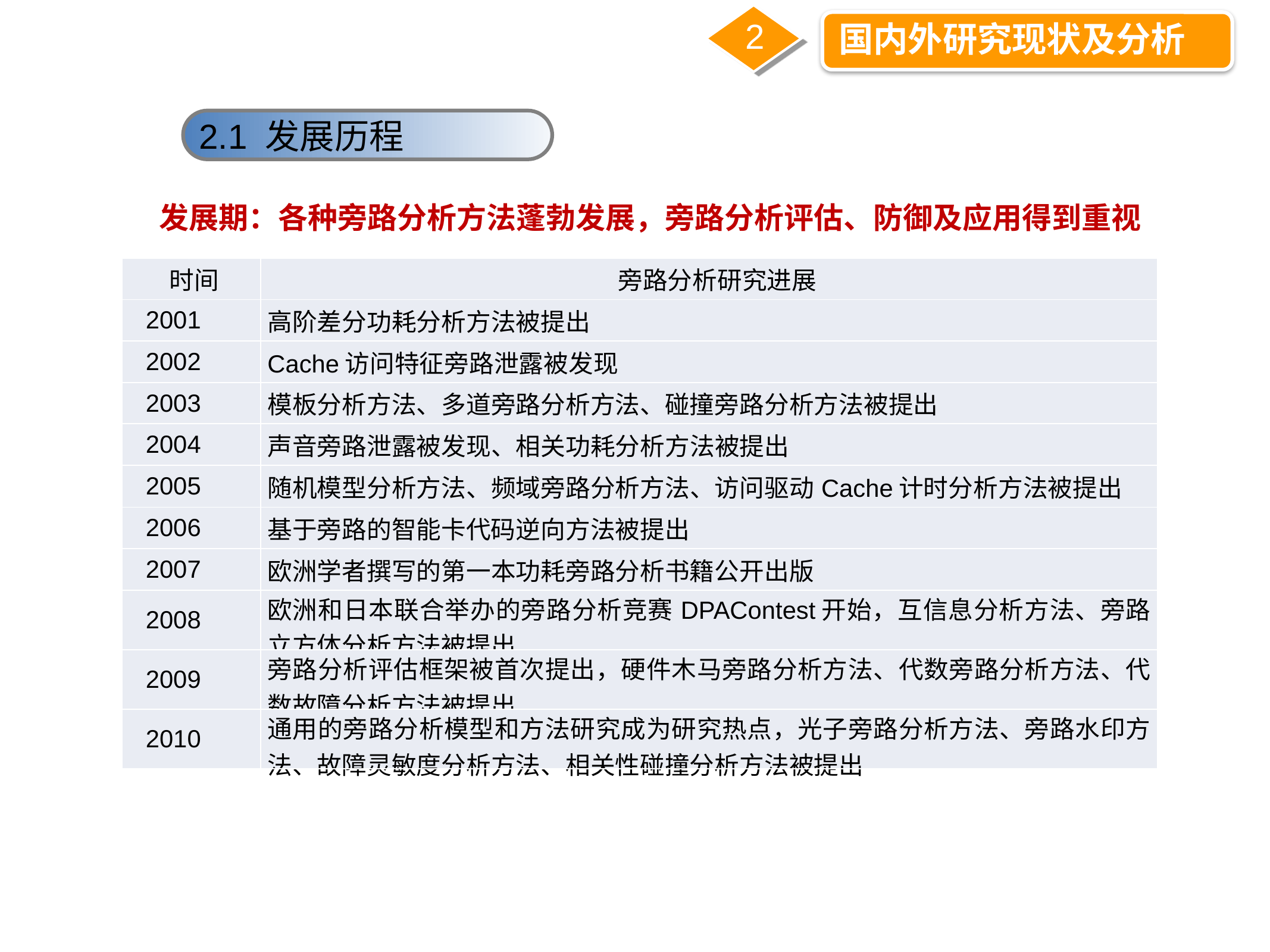

2

国内外研究现状及分析
2.1 发展历程
发展期：各种旁路分析方法蓬勃发展，旁路分析评估、防御及应用得到重视
| 时间 | 旁路分析研究进展 |
| --- | --- |
| 2001 | 高阶差分功耗分析方法被提出 |
| 2002 | Cache访问特征旁路泄露被发现 |
| 2003 | 模板分析方法、多道旁路分析方法、碰撞旁路分析方法被提出 |
| 2004 | 声音旁路泄露被发现、相关功耗分析方法被提出 |
| 2005 | 随机模型分析方法、频域旁路分析方法、访问驱动Cache计时分析方法被提出 |
| 2006 | 基于旁路的智能卡代码逆向方法被提出 |
| 2007 | 欧洲学者撰写的第一本功耗旁路分析书籍公开出版 |
| 2008 | 欧洲和日本联合举办的旁路分析竞赛DPAContest开始，互信息分析方法、旁路立方体分析方法被提出 |
| 2009 | 旁路分析评估框架被首次提出，硬件木马旁路分析方法、代数旁路分析方法、代数故障分析方法被提出 |
| 2010 | 通用的旁路分析模型和方法研究成为研究热点，光子旁路分析方法、旁路水印方法、故障灵敏度分析方法、相关性碰撞分析方法被提出 |